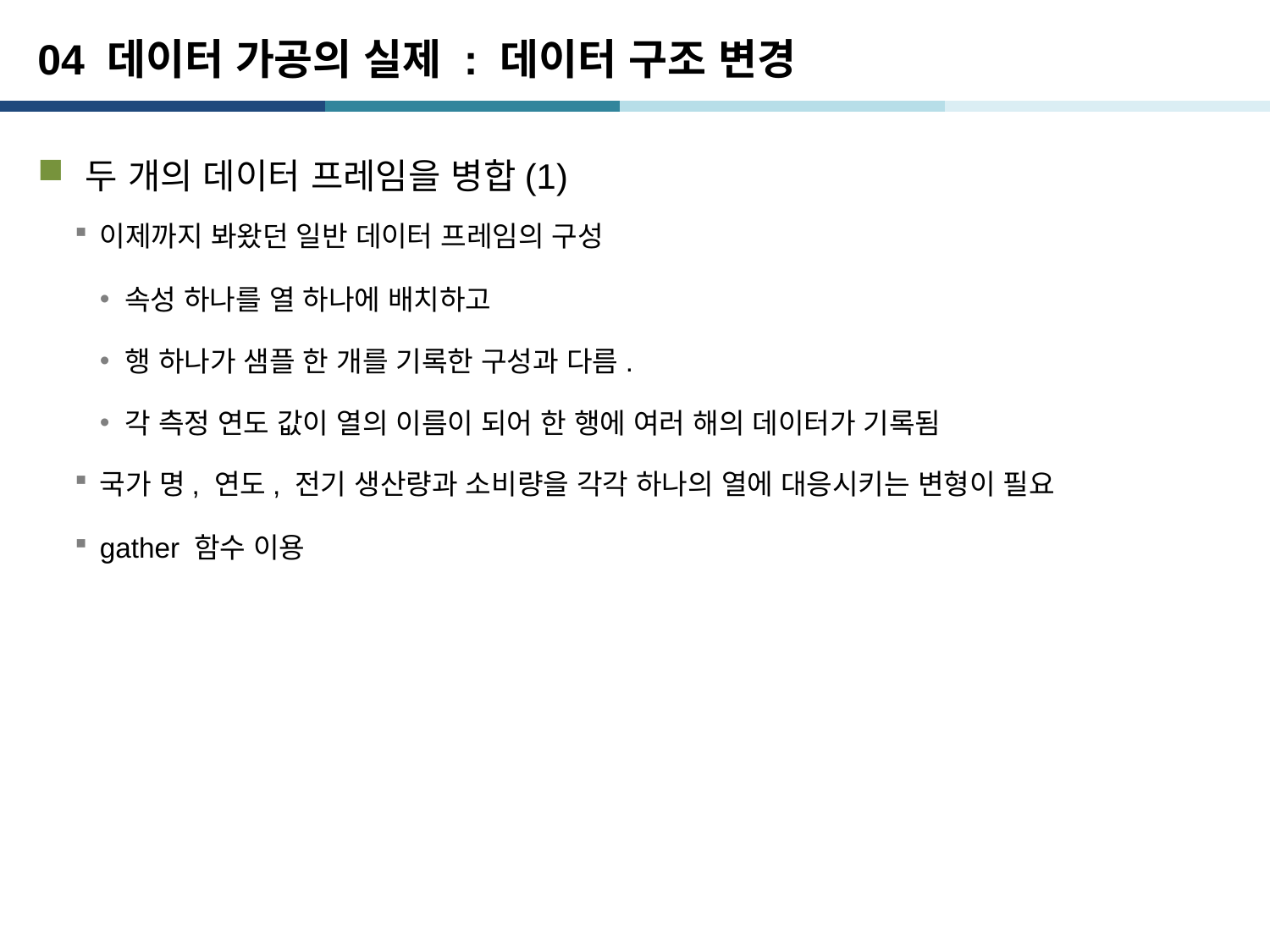

# 04 데이터 가공의 실제 : 데이터 구조 변경
두 개의 데이터 프레임을 병합(1)
이제까지 봐왔던 일반 데이터 프레임의 구성
속성 하나를 열 하나에 배치하고
행 하나가 샘플 한 개를 기록한 구성과 다름.
각 측정 연도 값이 열의 이름이 되어 한 행에 여러 해의 데이터가 기록됨
국가 명, 연도, 전기 생산량과 소비량을 각각 하나의 열에 대응시키는 변형이 필요
gather 함수 이용